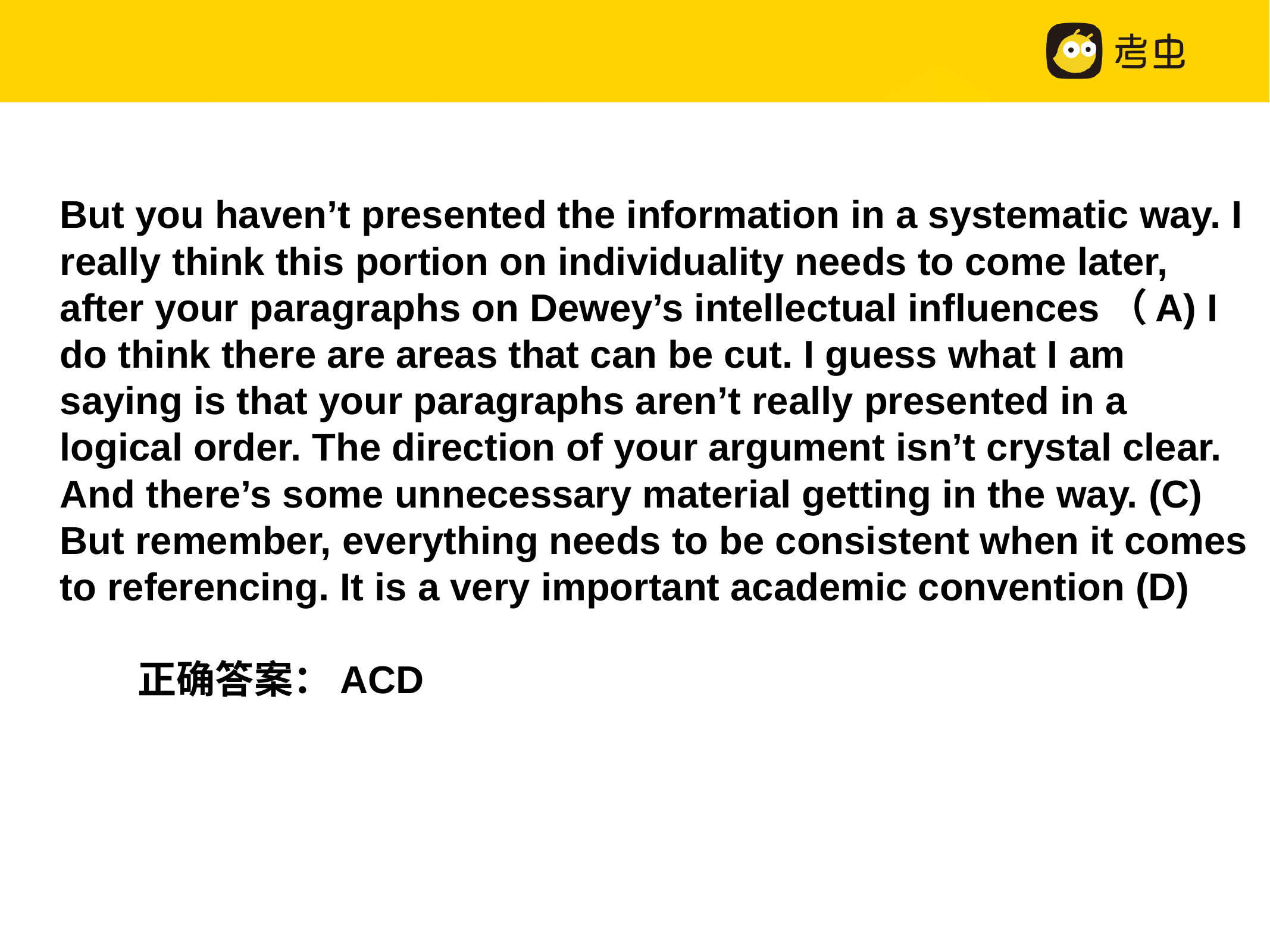

But you haven’t presented the information in a systematic way. I really think this portion on individuality needs to come later, after your paragraphs on Dewey’s intellectual influences（A) I do think there are areas that can be cut. I guess what I am saying is that your paragraphs aren’t really presented in a logical order. The direction of your argument isn’t crystal clear. And there’s some unnecessary material getting in the way. (C) But remember, everything needs to be consistent when it comes to referencing. It is a very important academic convention (D)

															正确答案：ACD